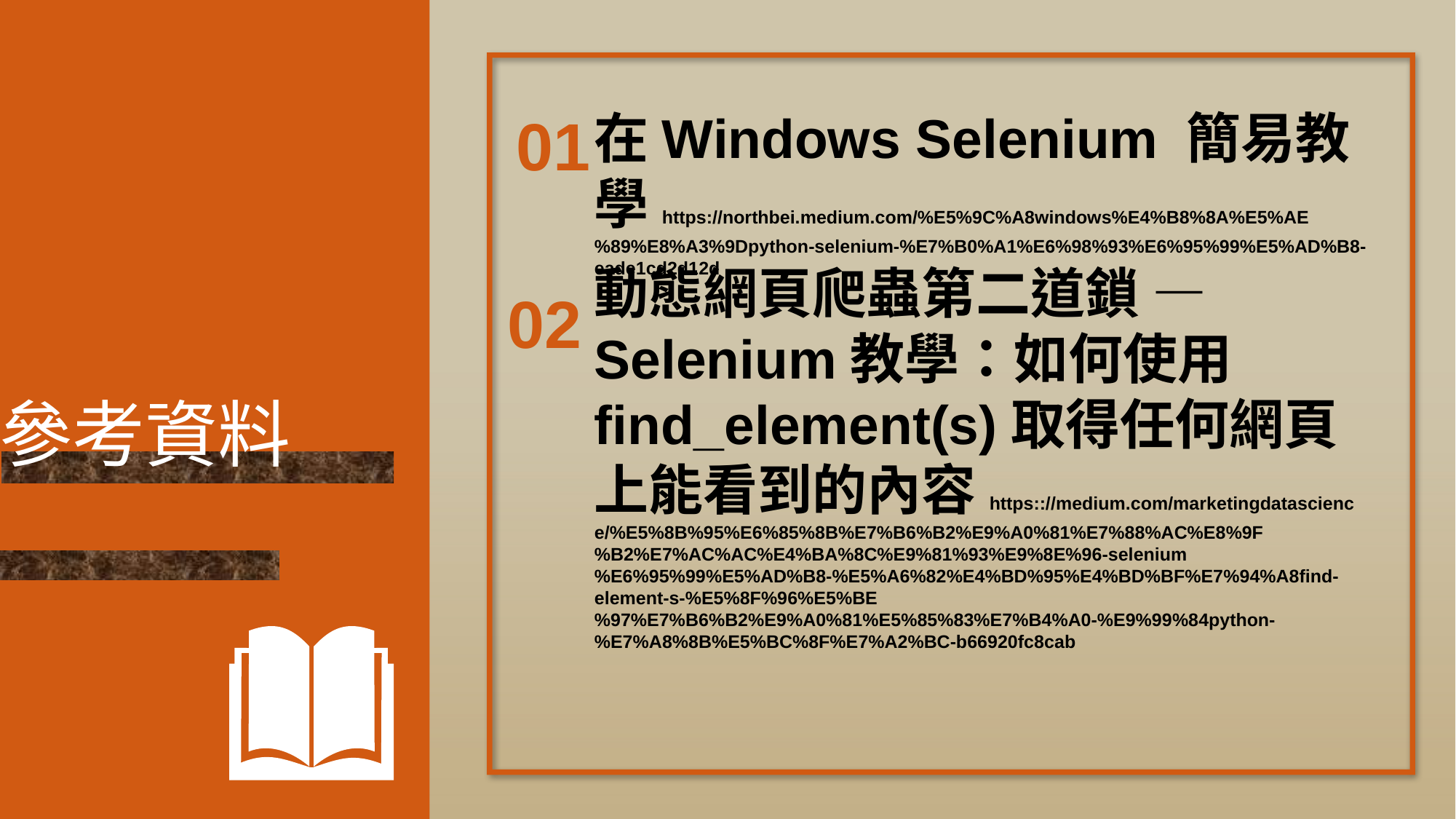

01
在Windows Selenium 簡易教學https://northbei.medium.com/%E5%9C%A8windows%E4%B8%8A%E5%AE%89%E8%A3%9Dpython-selenium-%E7%B0%A1%E6%98%93%E6%95%99%E5%AD%B8-eade1cd2d12d
動態網頁爬蟲第二道鎖 — Selenium教學：如何使用find_element(s)取得任何網頁上能看到的內容https:://medium.com/marketingdatascience/%E5%8B%95%E6%85%8B%E7%B6%B2%E9%A0%81%E7%88%AC%E8%9F%B2%E7%AC%AC%E4%BA%8C%E9%81%93%E9%8E%96-selenium%E6%95%99%E5%AD%B8-%E5%A6%82%E4%BD%95%E4%BD%BF%E7%94%A8find-element-s-%E5%8F%96%E5%BE%97%E7%B6%B2%E9%A0%81%E5%85%83%E7%B4%A0-%E9%99%84python-%E7%A8%8B%E5%BC%8F%E7%A2%BC-b66920fc8cab
02
參考資料